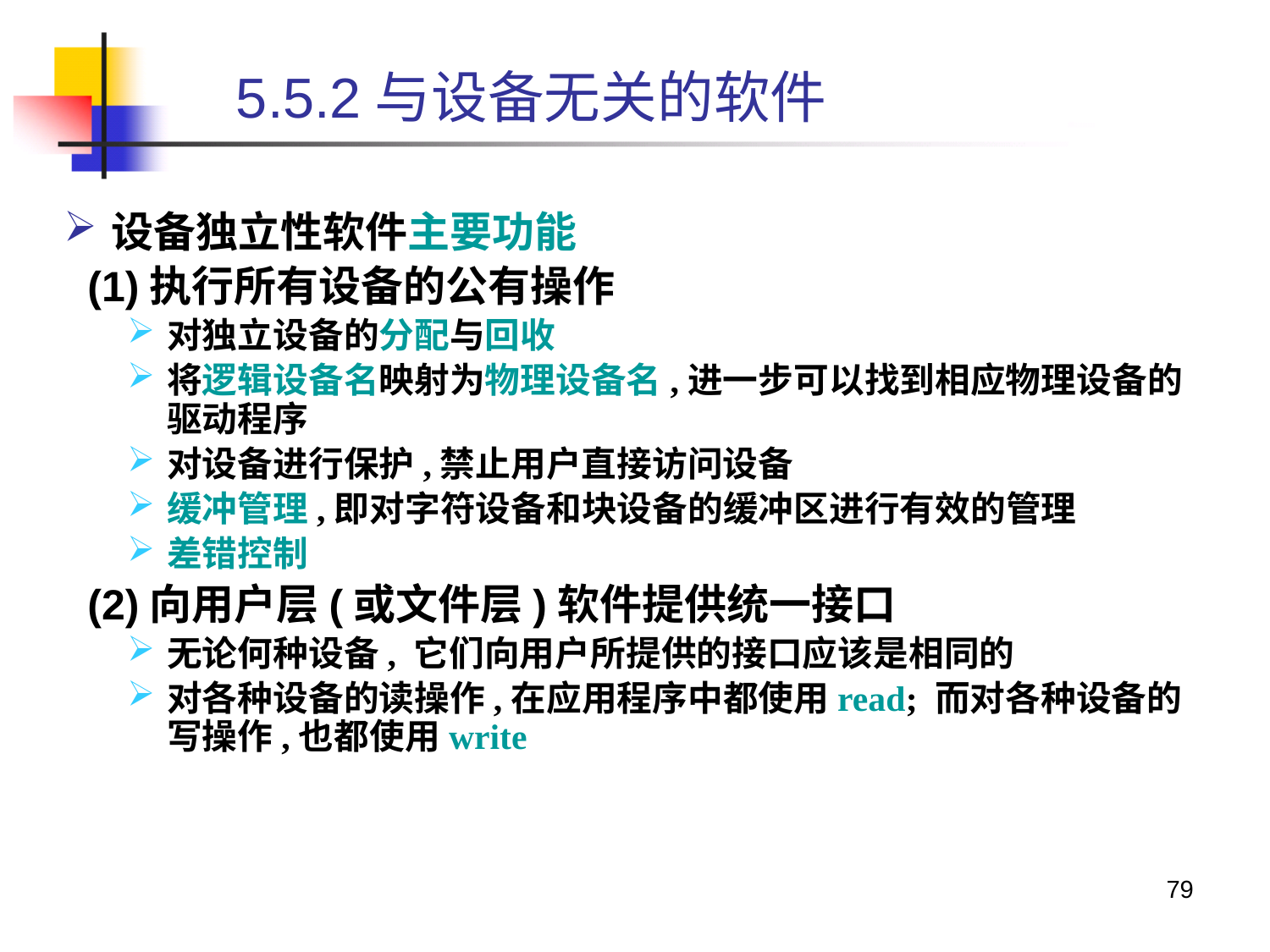

5.5.2与设备无关的软件

设备独立性软件主要功能
  (1)执行所有设备的公有操作
对独立设备的分配与回收
将逻辑设备名映射为物理设备名,进一步可以找到相应物理设备的驱动程序
对设备进行保护,禁止用户直接访问设备
缓冲管理,即对字符设备和块设备的缓冲区进行有效的管理
差错控制
  (2)向用户层(或文件层)软件提供统一接口
无论何种设备, 它们向用户所提供的接口应该是相同的
对各种设备的读操作,在应用程序中都使用read; 而对各种设备的写操作,也都使用write
79